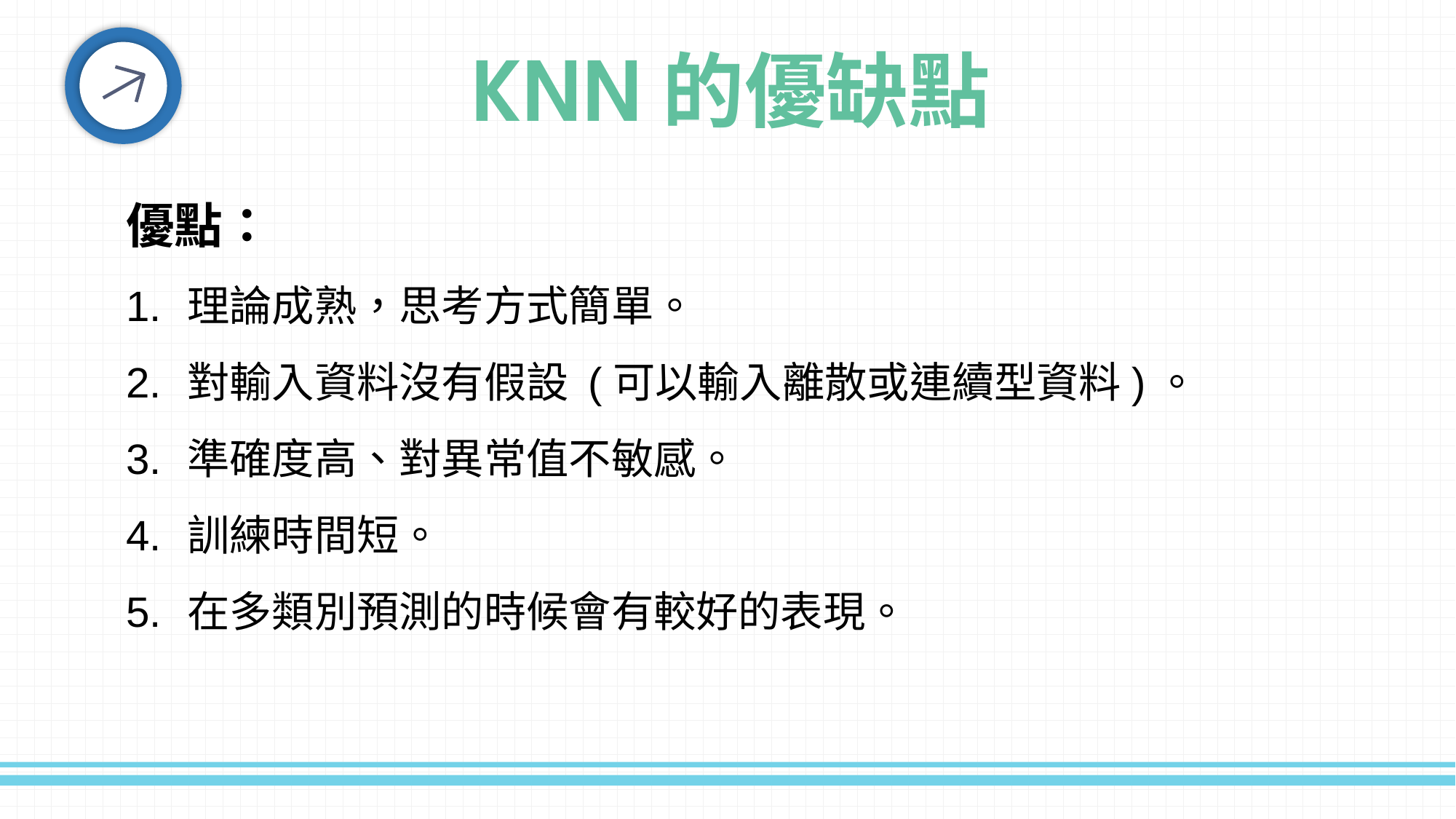

KNN的優缺點
優點：
理論成熟，思考方式簡單。
對輸入資料沒有假設 (可以輸入離散或連續型資料)。
準確度高、對異常值不敏感。
訓練時間短。
在多類別預測的時候會有較好的表現。